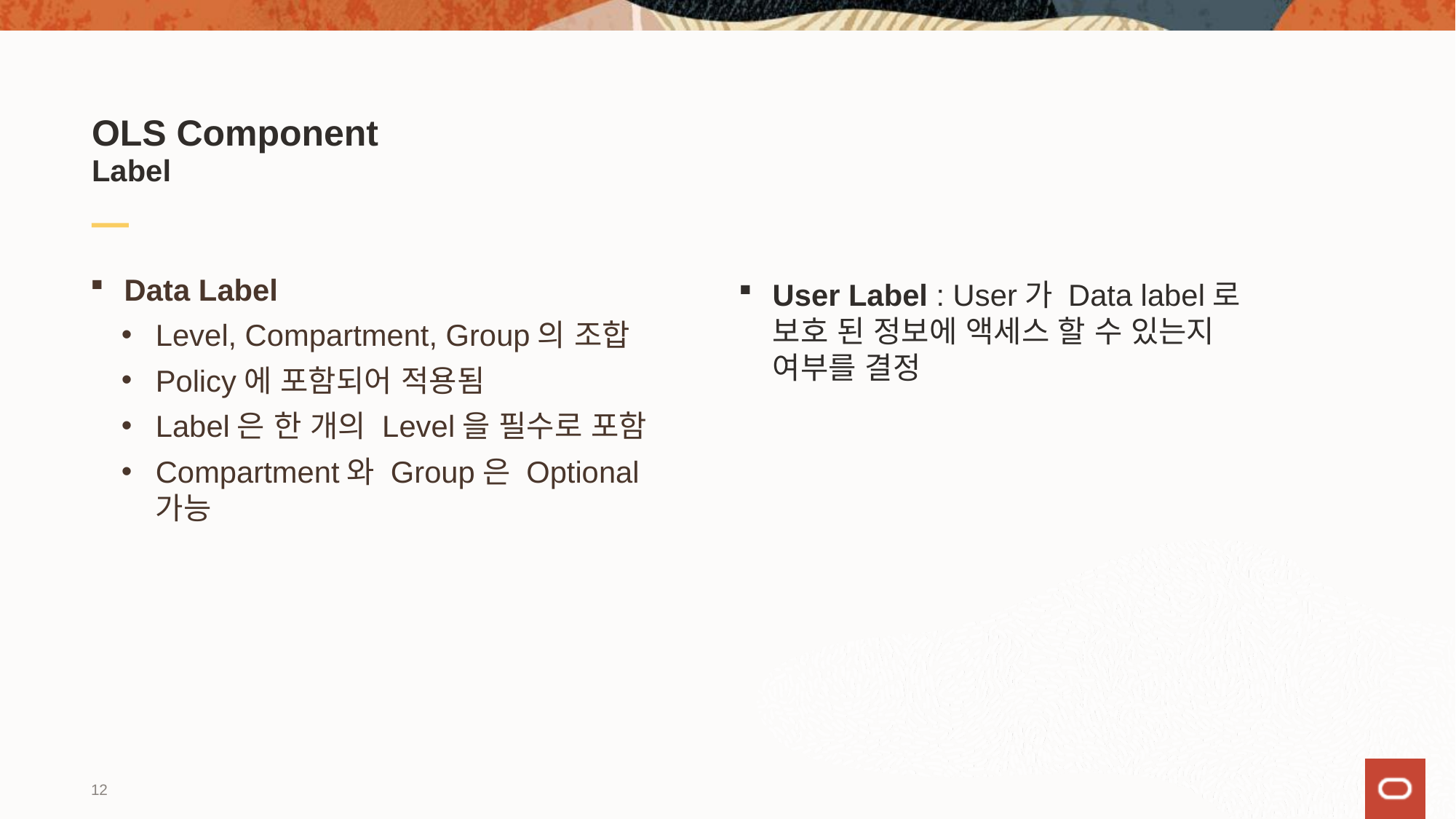

# OLS Component Label
Data Label
Level, Compartment, Group의 조합
Policy에 포함되어 적용됨
Label은 한 개의 Level을 필수로 포함
Compartment와 Group은 Optional 가능

User Label : User가 Data label로 보호 된 정보에 액세스 할 수 있는지 여부를 결정
12